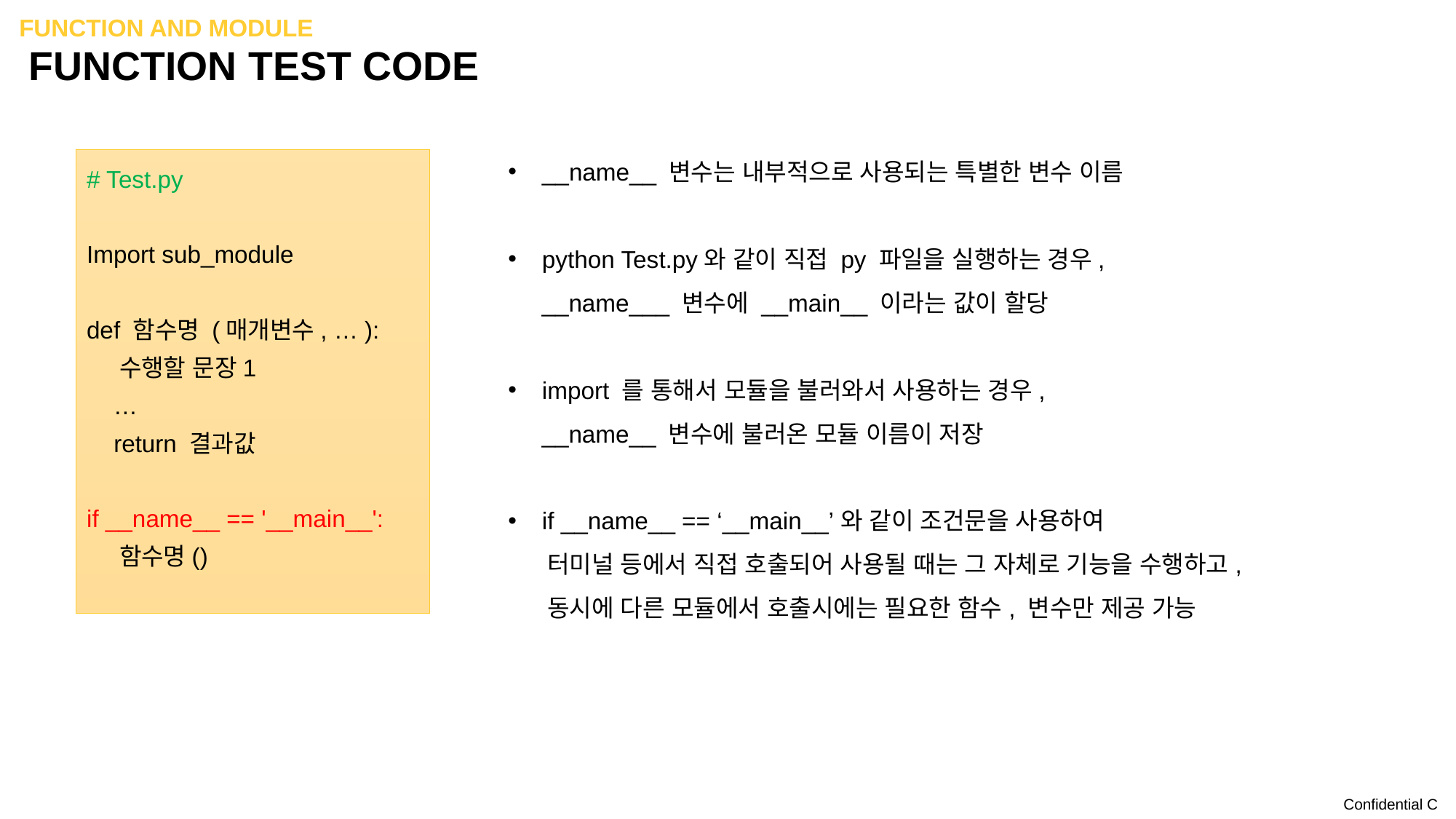

Function and module
# function test code
 __name__ 변수는 내부적으로 사용되는 특별한 변수 이름

 python Test.py와 같이 직접 py 파일을 실행하는 경우,
     __name___ 변수에 __main__ 이라는 값이 할당

 import 를 통해서 모듈을 불러와서 사용하는 경우,
     __name__ 변수에 불러온 모듈 이름이 저장

 if __name__ == ‘__main__’와 같이 조건문을 사용하여
     터미널 등에서 직접 호출되어 사용될 때는 그 자체로 기능을 수행하고,
     동시에 다른 모듈에서 호출시에는 필요한 함수, 변수만 제공 가능
# Test.py

Import sub_module

def 함수명 (매개변수, … ):
    수행할 문장1
    …
    return 결과값

if __name__ == '__main__':
    함수명()